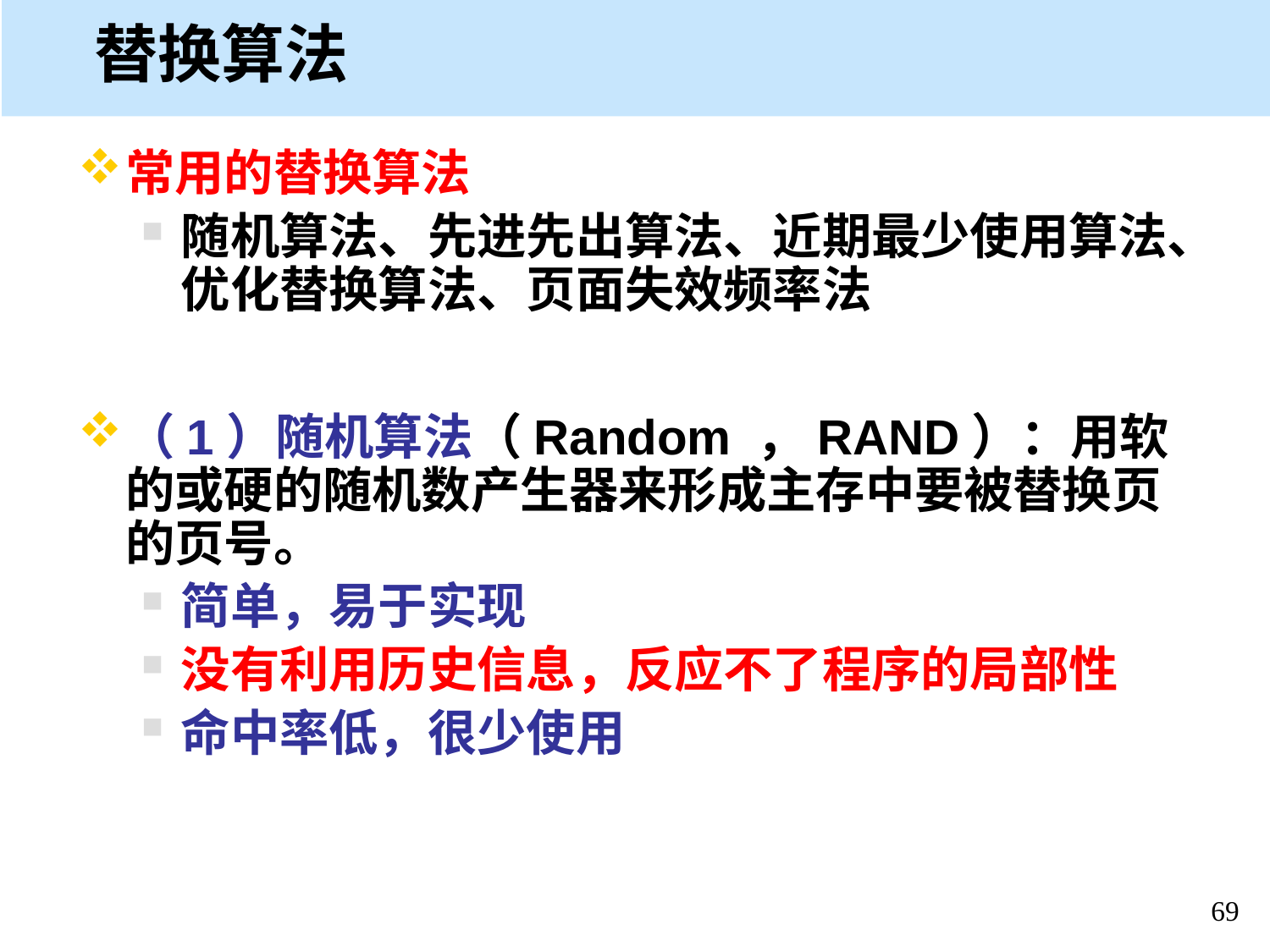

# 替换算法
常用的替换算法
随机算法、先进先出算法、近期最少使用算法、优化替换算法、页面失效频率法

（1）随机算法（Random ，RAND）：用软的或硬的随机数产生器来形成主存中要被替换页的页号。
简单，易于实现
没有利用历史信息，反应不了程序的局部性
命中率低，很少使用